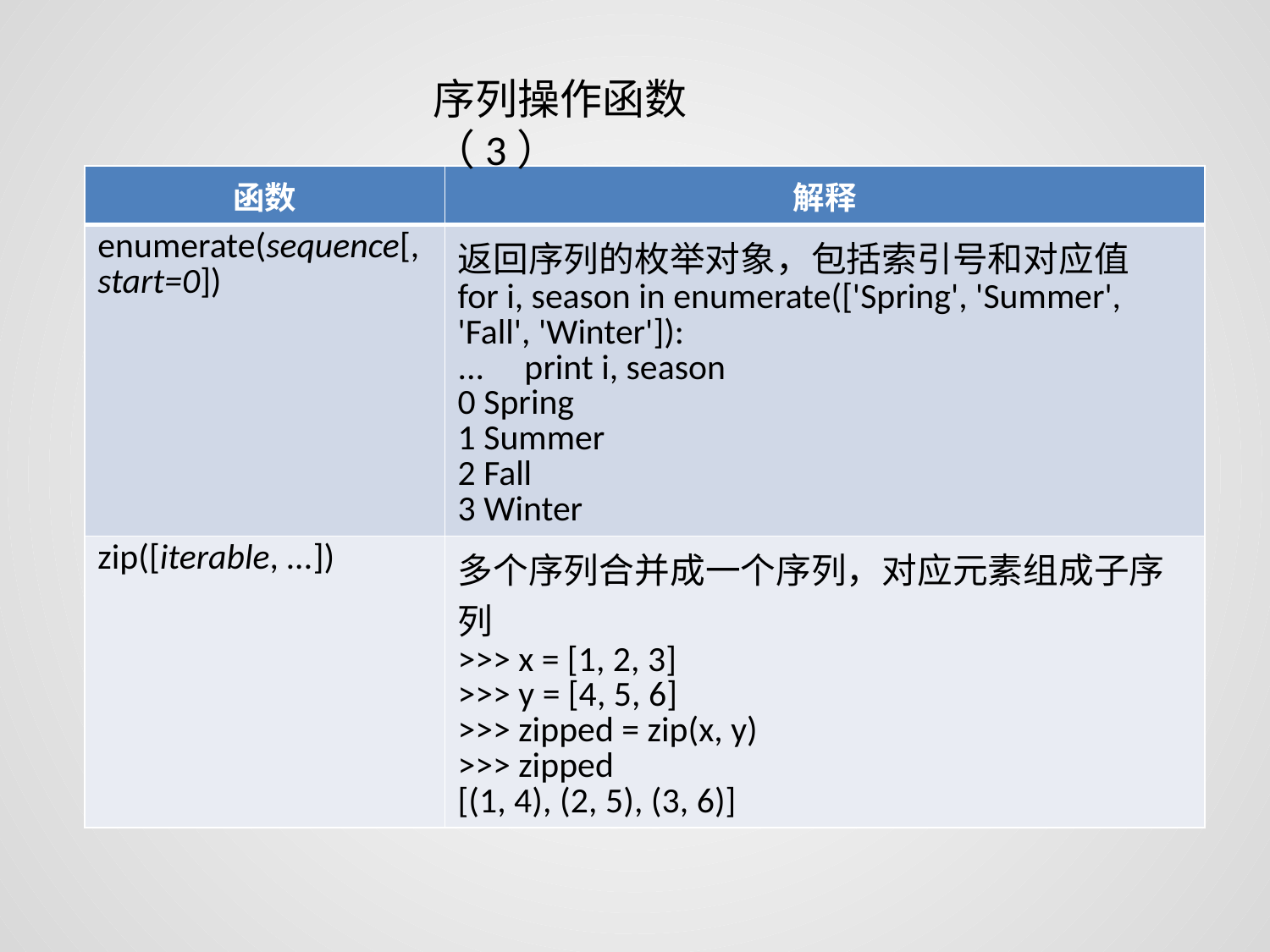

序列操作函数（3）
| 函数 | 解释 |
| --- | --- |
| enumerate(sequence[, start=0]) | 返回序列的枚举对象，包括索引号和对应值 for i, season in enumerate(['Spring', 'Summer', 'Fall', 'Winter']): ... print i, season 0 Spring 1 Summer 2 Fall 3 Winter |
| zip([iterable, ...]) | 多个序列合并成一个序列，对应元素组成子序列 >>> x = [1, 2, 3] >>> y = [4, 5, 6] >>> zipped = zip(x, y) >>> zipped [(1, 4), (2, 5), (3, 6)] |